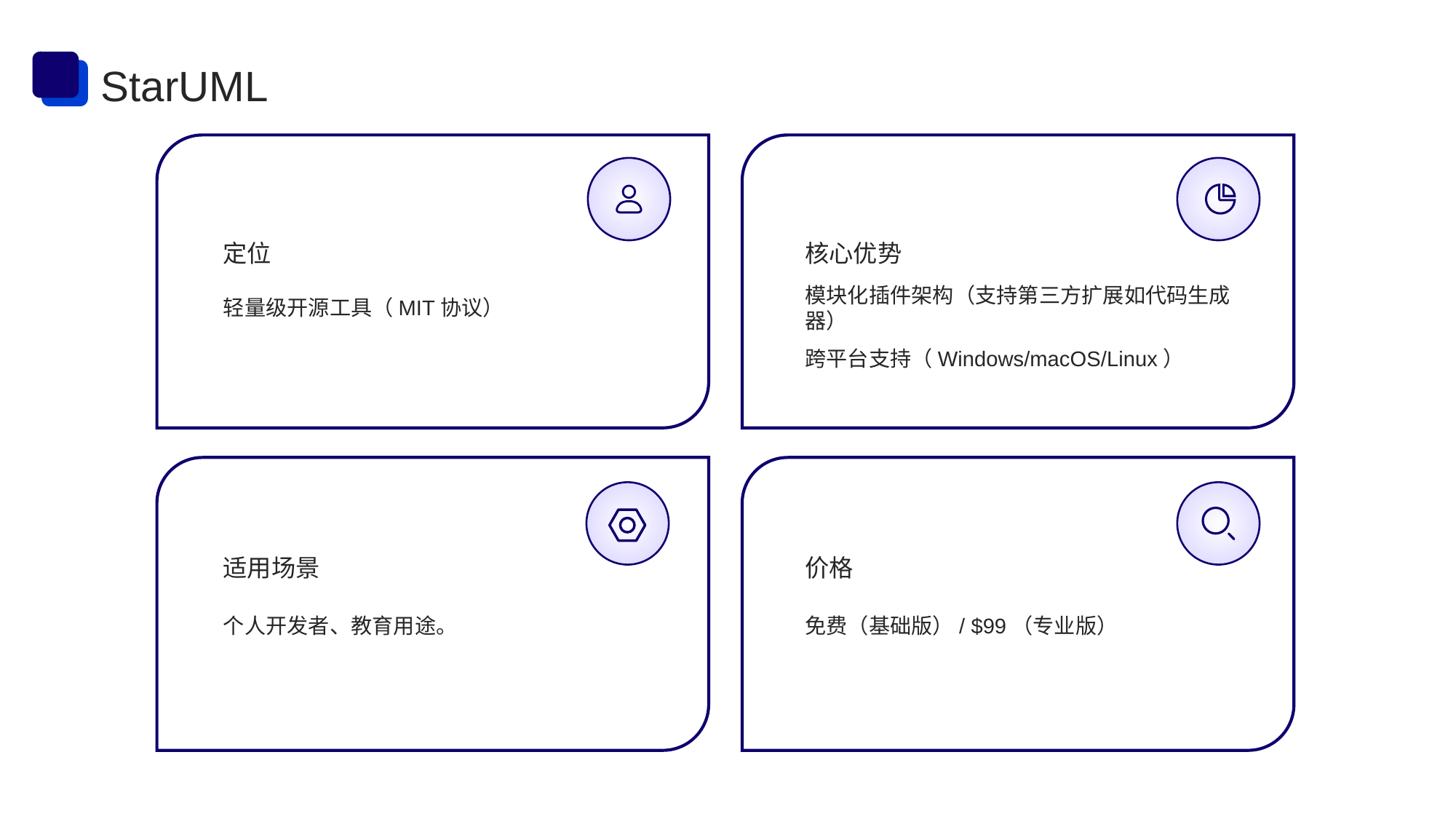

StarUML

核心优势
定位

轻量级开源工具（MIT协议）
模块化插件架构（支持第三方扩展如代码生成器）
跨平台支持（Windows/macOS/Linux）

适用场景
价格

个人开发者、教育用途。
免费（基础版）/ $99（专业版）